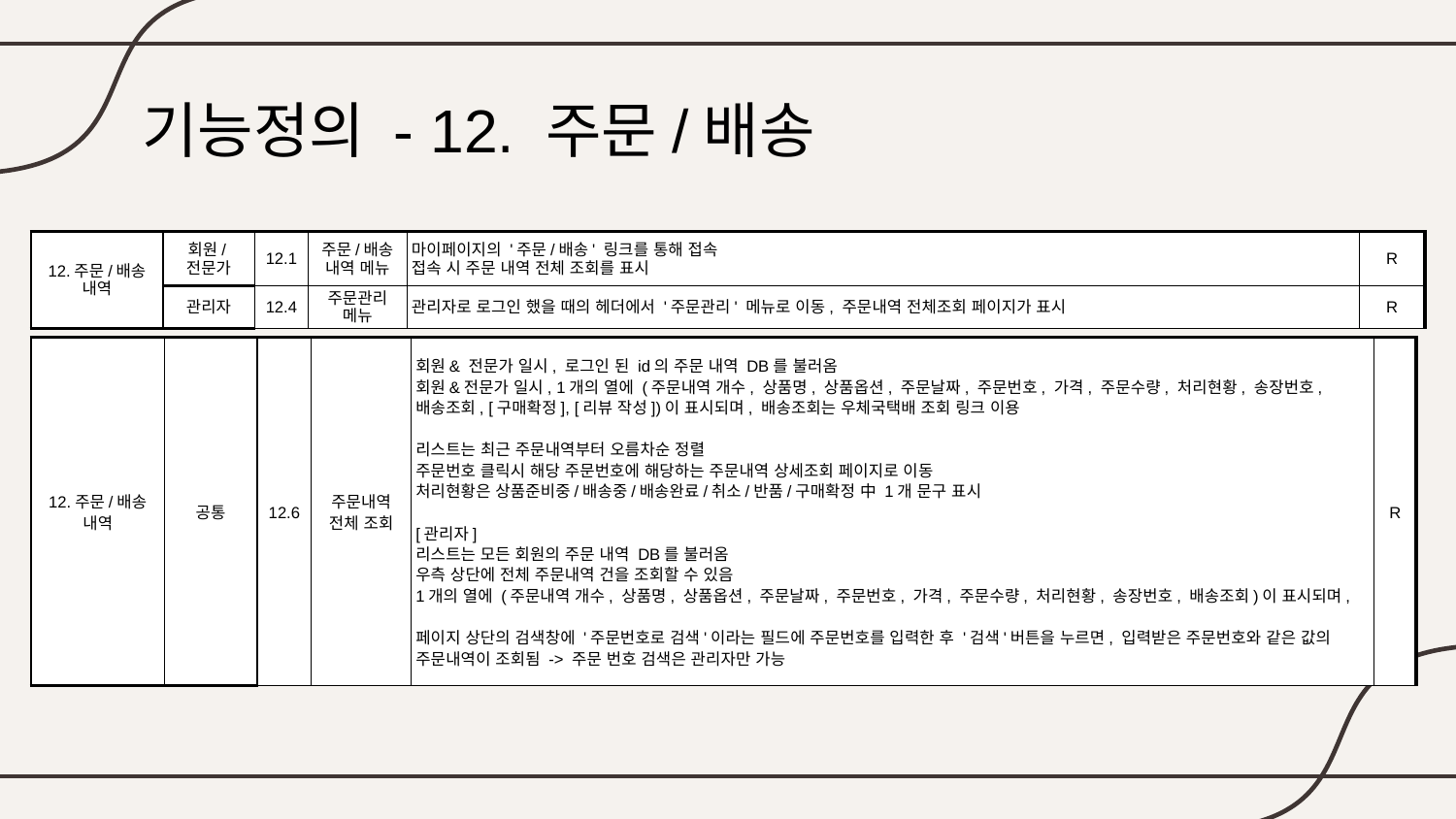

# 기능정의 - 12. 주문/배송
| 12.주문/배송 내역 | 회원/전문가 | 12.1 | 주문/배송 내역 메뉴 | 마이페이지의 '주문/배송' 링크를 통해 접속 접속 시 주문 내역 전체 조회를 표시 | R |
| --- | --- | --- | --- | --- | --- |
|  | 관리자 | 12.4 | 주문관리 메뉴 | 관리자로 로그인 했을 때의 헤더에서 '주문관리' 메뉴로 이동, 주문내역 전체조회 페이지가 표시 | R |
| 12.주문/배송 내역 | 공통 | 12.6 | 주문내역 전체 조회 | 회원& 전문가 일시, 로그인 된 id의 주문 내역 DB를 불러옴 회원&전문가 일시, 1개의 열에 (주문내역 개수, 상품명, 상품옵션, 주문날짜, 주문번호, 가격, 주문수량, 처리현황, 송장번호, 배송조회, [구매확정], [리뷰 작성])이 표시되며, 배송조회는 우체국택배 조회 링크 이용 리스트는 최근 주문내역부터 오름차순 정렬 주문번호 클릭시 해당 주문번호에 해당하는 주문내역 상세조회 페이지로 이동 처리현황은 상품준비중/배송중/배송완료/취소/반품/구매확정 中 1개 문구 표시 [관리자] 리스트는 모든 회원의 주문 내역 DB를 불러옴 우측 상단에 전체 주문내역 건을 조회할 수 있음 1개의 열에 (주문내역 개수, 상품명, 상품옵션, 주문날짜, 주문번호, 가격, 주문수량, 처리현황, 송장번호, 배송조회)이 표시되며, 페이지 상단의 검색창에 '주문번호로 검색'이라는 필드에 주문번호를 입력한 후 '검색'버튼을 누르면, 입력받은 주문번호와 같은 값의 주문내역이 조회됨 -> 주문 번호 검색은 관리자만 가능 | R |
| --- | --- | --- | --- | --- | --- |